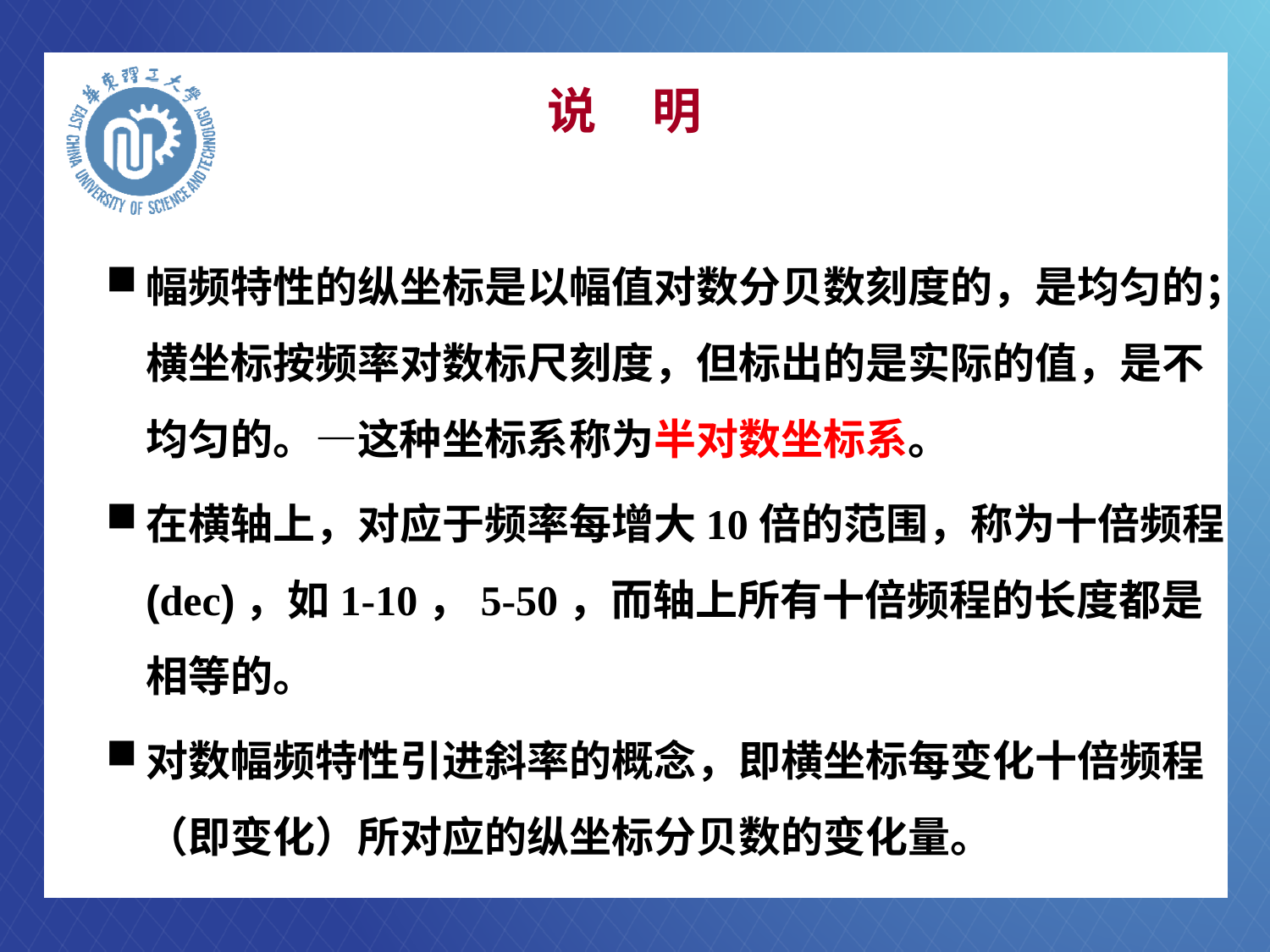

# 说     明
幅频特性的纵坐标是以幅值对数分贝数刻度的，是均匀的；横坐标按频率对数标尺刻度，但标出的是实际的值，是不均匀的。—这种坐标系称为半对数坐标系。
在横轴上，对应于频率每增大10倍的范围，称为十倍频程(dec)，如1-10，5-50，而轴上所有十倍频程的长度都是相等的。
对数幅频特性引进斜率的概念，即横坐标每变化十倍频程（即变化）所对应的纵坐标分贝数的变化量。